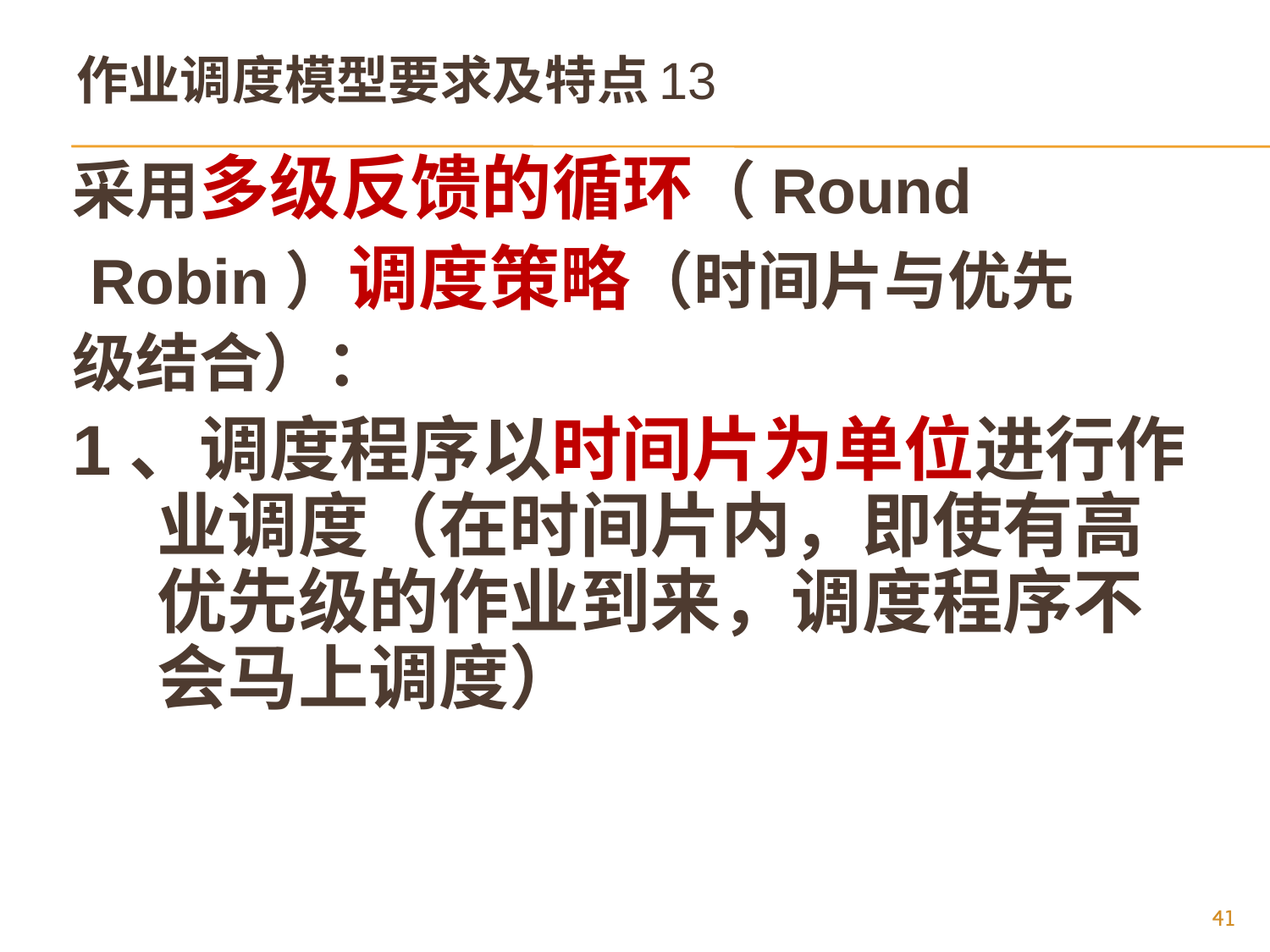

# 作业调度模型要求及特点13
采用多级反馈的循环（Round
 Robin）调度策略（时间片与优先
级结合）：
1、调度程序以时间片为单位进行作业调度（在时间片内，即使有高优先级的作业到来，调度程序不会马上调度）
41